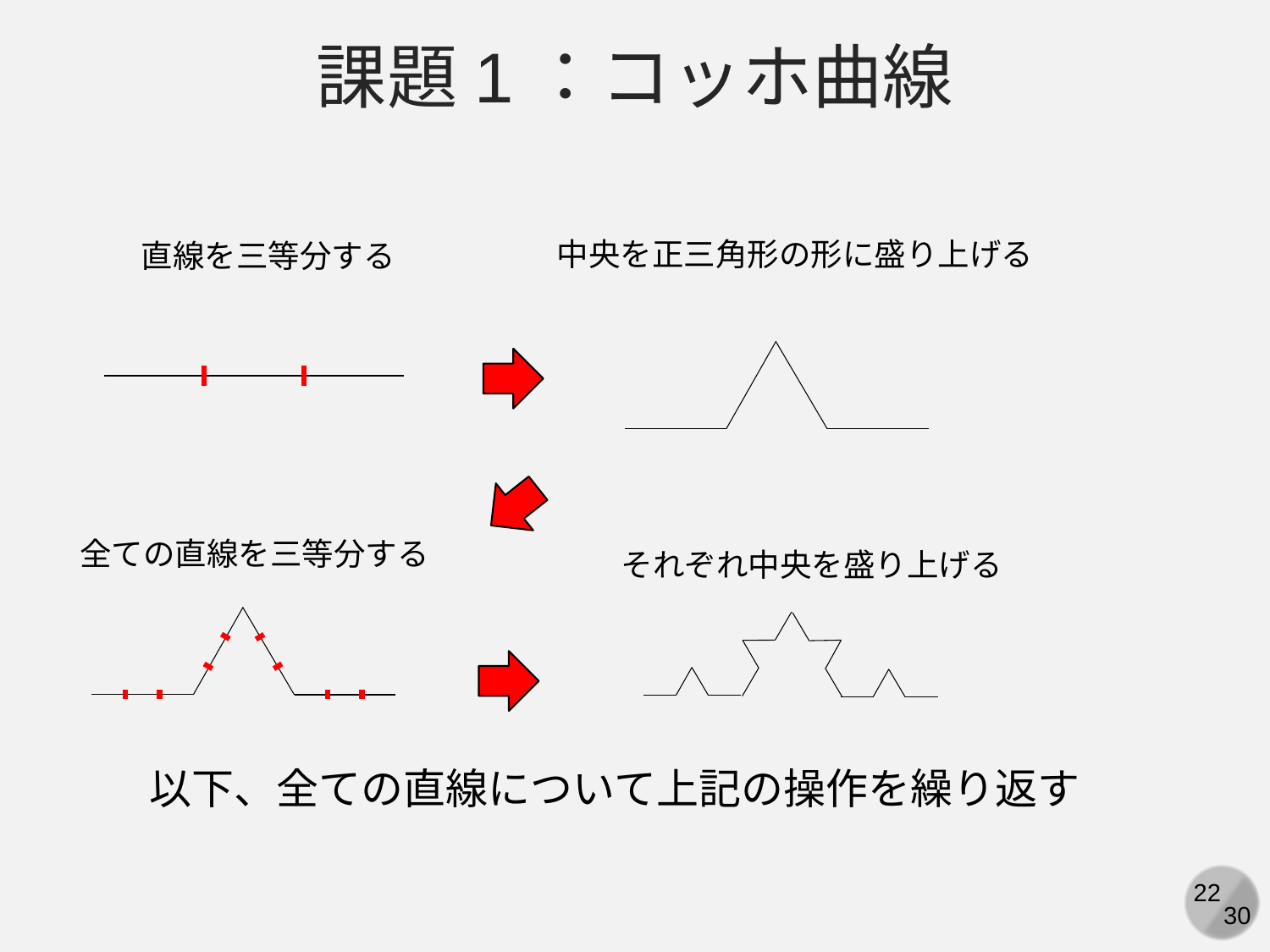

課題1：コッホ曲線
中央を正三角形の形に盛り上げる
直線を三等分する

全ての直線を三等分する
それぞれ中央を盛り上げる

以下、全ての直線について上記の操作を繰り返す